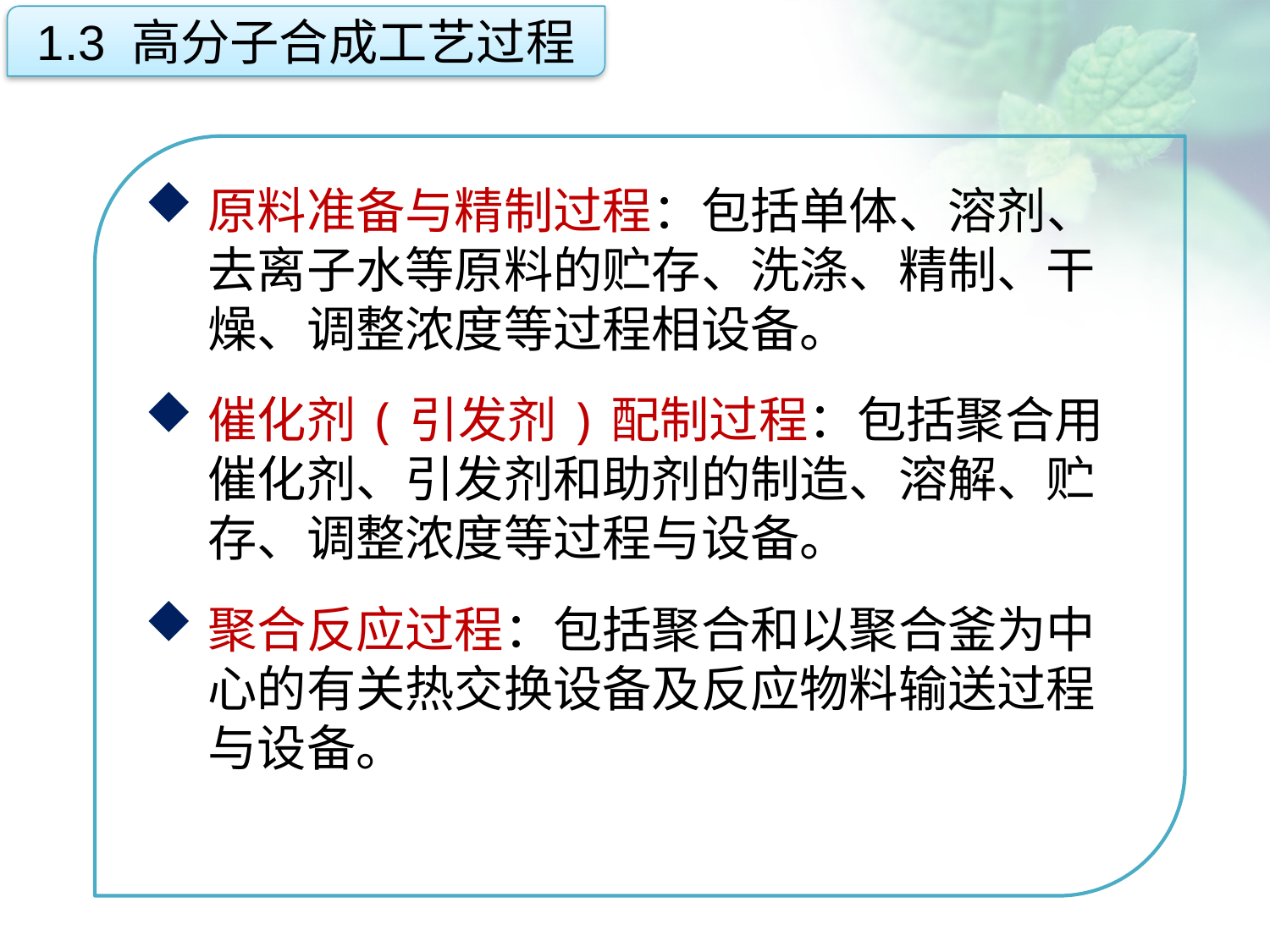

1.3 高分子合成工艺过程
原料准备与精制过程：包括单体、溶剂、去离子水等原料的贮存、洗涤、精制、干燥、调整浓度等过程相设备。
催化剂(引发剂)配制过程：包括聚合用催化剂、引发剂和助剂的制造、溶解、贮存、调整浓度等过程与设备。
聚合反应过程：包括聚合和以聚合釜为中心的有关热交换设备及反应物料输送过程与设备。
点击添加文本
点击添加文本
点击添加文本
点击添加文本